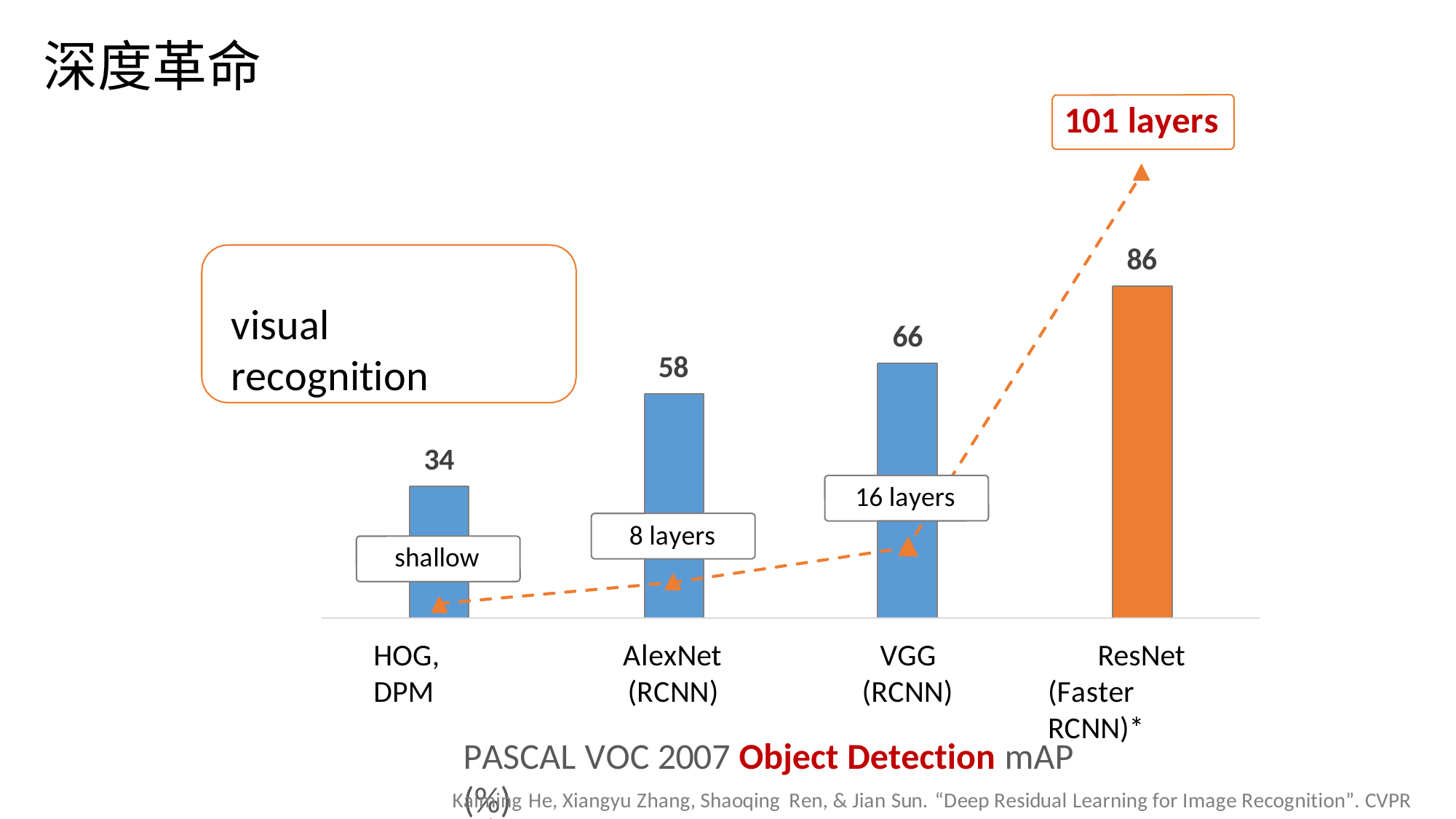

深度革命

101 layers

86
Engines of

visual recognition
66
58

34
16 layers

8 layers

shallow

HOG, DPM
AlexNet (RCNN)
VGG (RCNN)
ResNet (Faster RCNN)*
PASCAL VOC 2007 Object Detection mAP (%)
Kaiming He, Xiangyu Zhang, Shaoqing  Ren, & Jian Sun. “Deep Residual Learning for Image Recognition”. CVPR 2016.